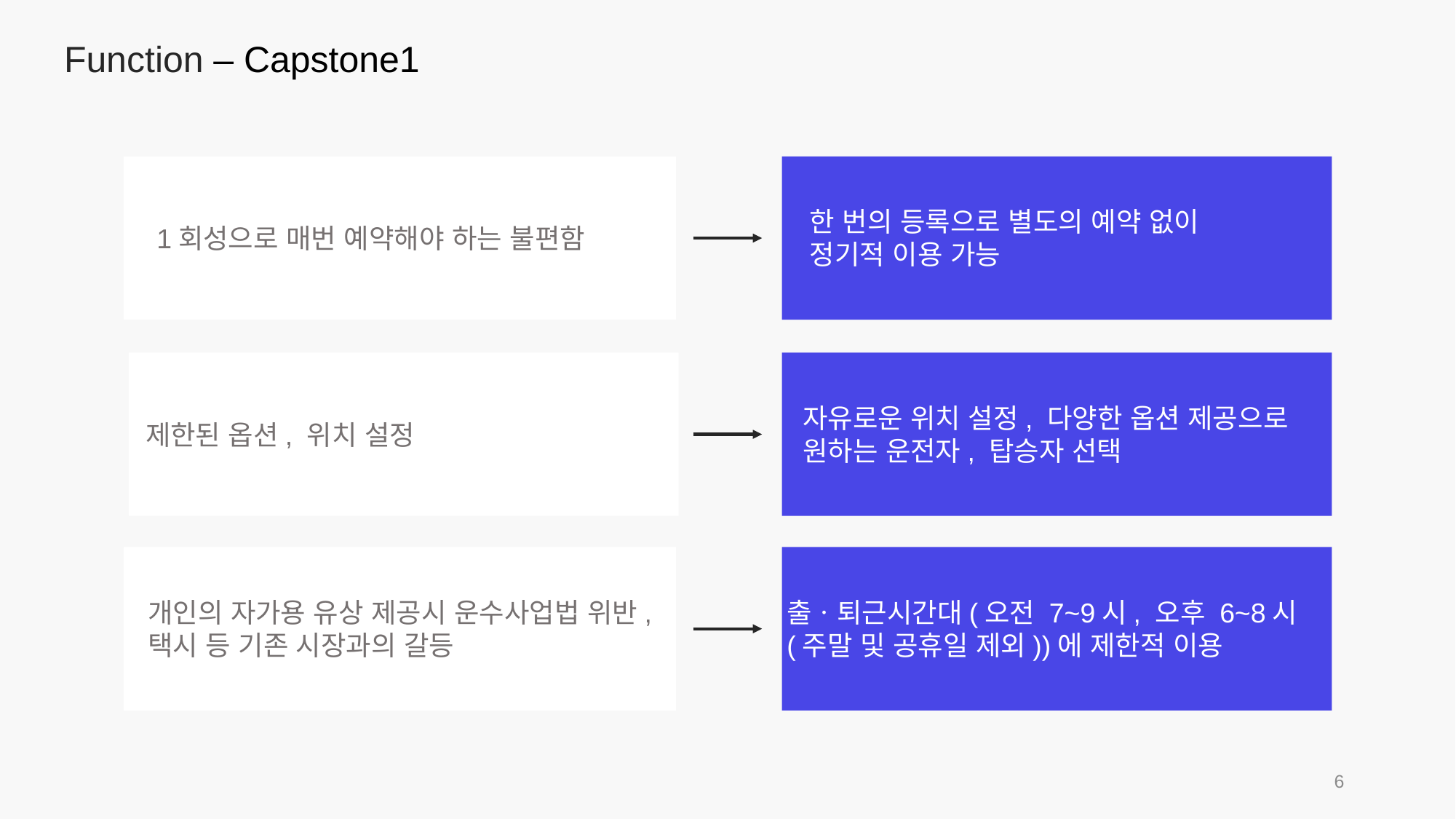

Function – Capstone1

한 번의 등록으로 별도의 예약 없이
정기적 이용 가능
1회성으로 매번 예약해야 하는 불편함

자유로운 위치 설정, 다양한 옵션 제공으로
원하는 운전자, 탑승자 선택
제한된 옵션, 위치 설정

개인의 자가용 유상 제공시 운수사업법 위반,
택시 등 기존 시장과의 갈등
출ㆍ퇴근시간대(오전 7~9시, 오후 6~8시
(주말 및 공휴일 제외))에 제한적 이용
6